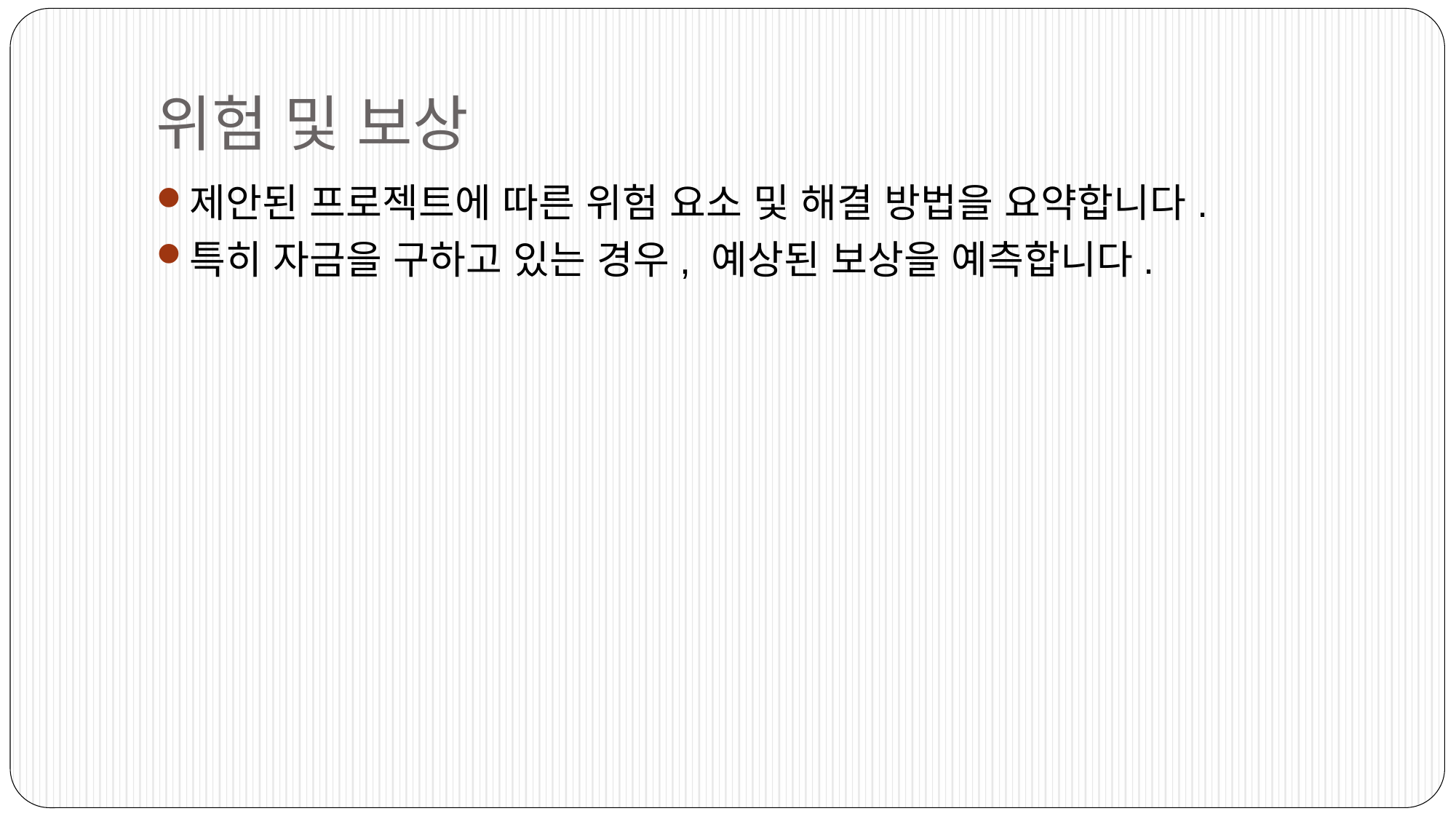

# 위험 및 보상
제안된 프로젝트에 따른 위험 요소 및 해결 방법을 요약합니다.
특히 자금을 구하고 있는 경우, 예상된 보상을 예측합니다.